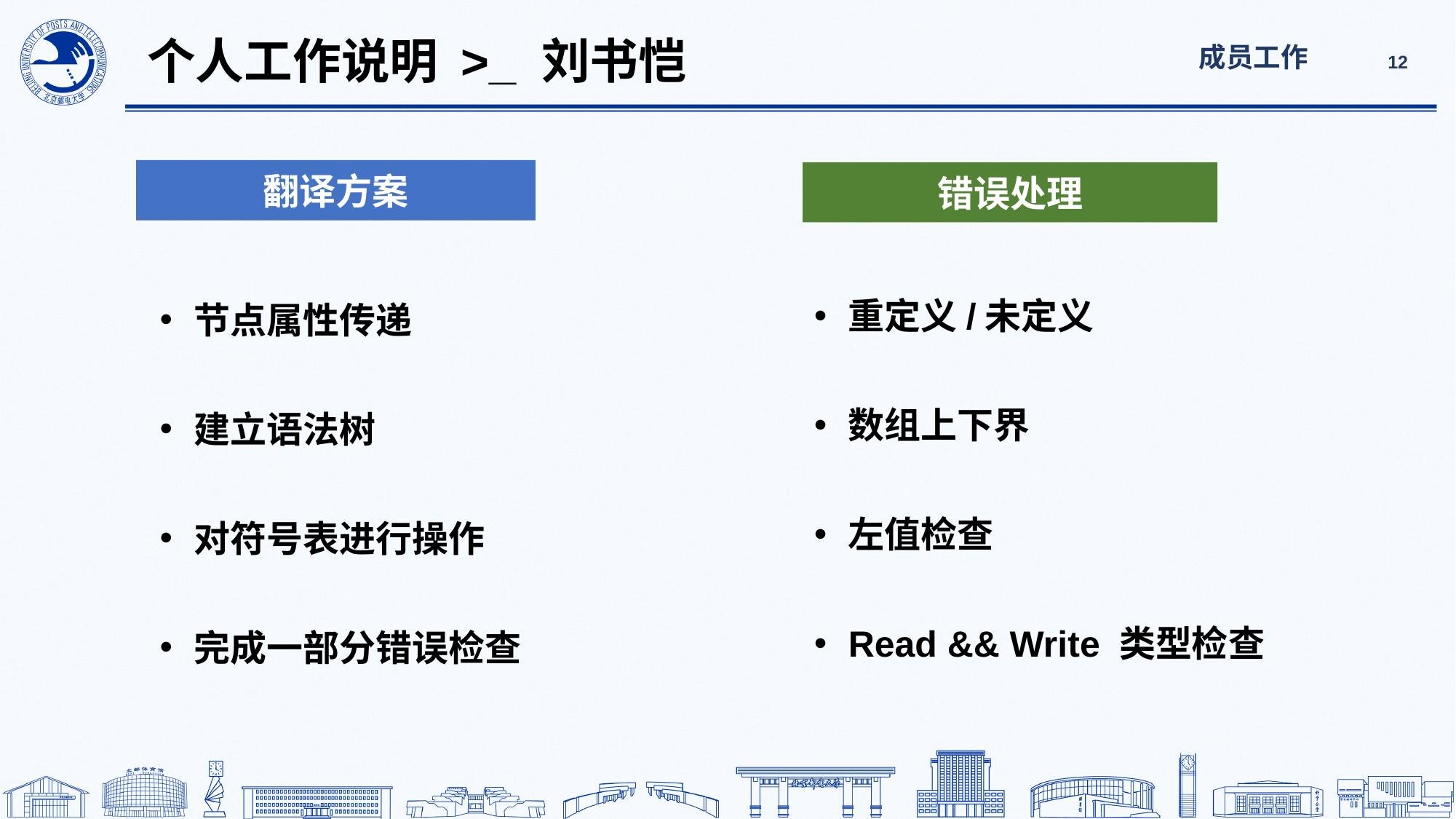

成员工作
# 个人工作说明 >_ 刘书恺
12
翻译方案
错误处理
重定义/未定义
数组上下界
左值检查
Read && Write 类型检查
节点属性传递
建立语法树
对符号表进行操作
完成一部分错误检查